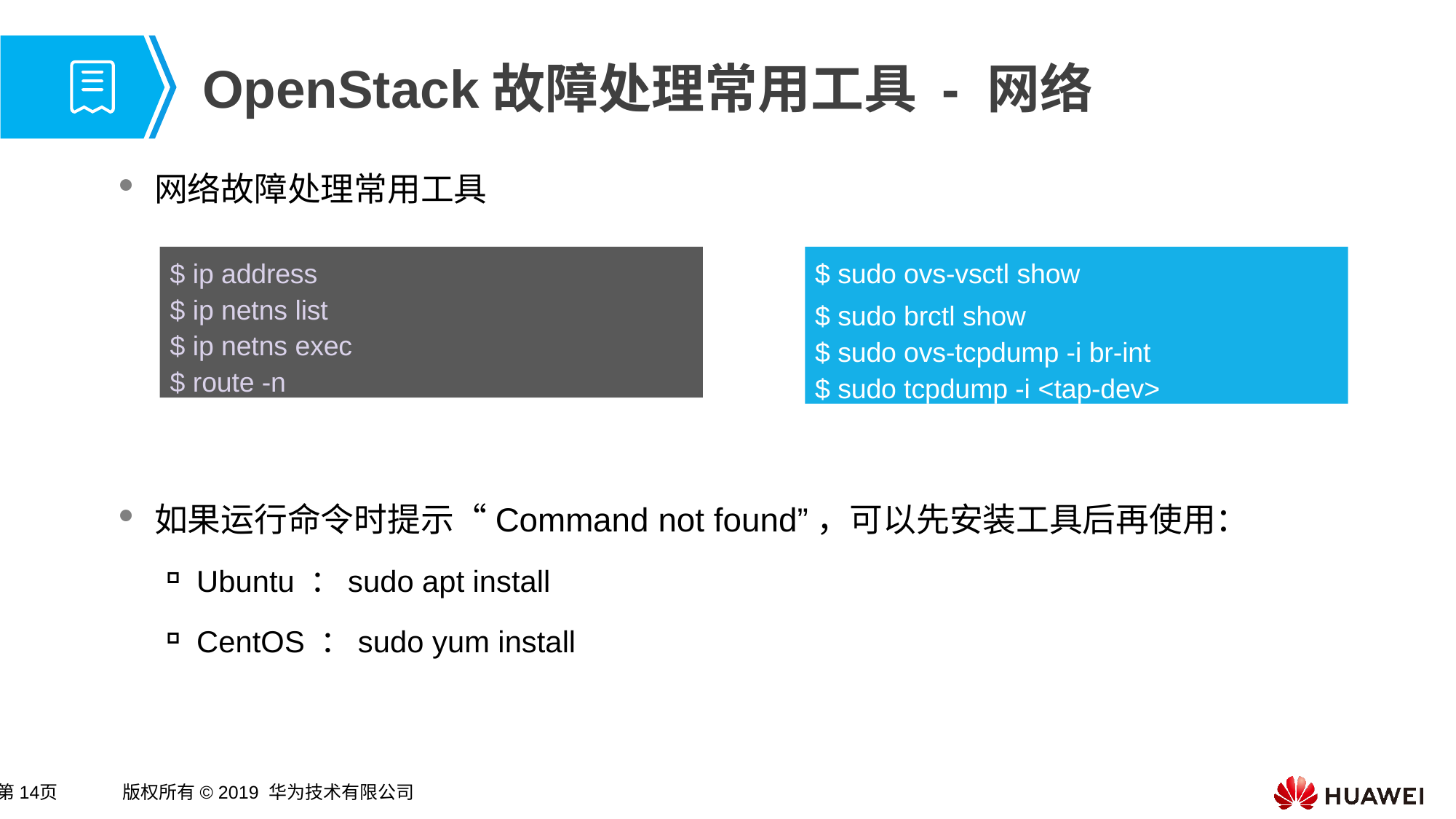

# OpenStack故障处理常用工具 - 网络
网络故障处理常用工具

如果运行命令时提示“Command not found”，可以先安装工具后再使用：
Ubuntu ：sudo apt install
CentOS ：sudo yum install

$ ip address
$ ip netns list
$ ip netns exec
$ route -n
$ sudo ovs-vsctl show
$ sudo brctl show
$ sudo ovs-tcpdump -i br-int
$ sudo tcpdump -i <tap-dev>